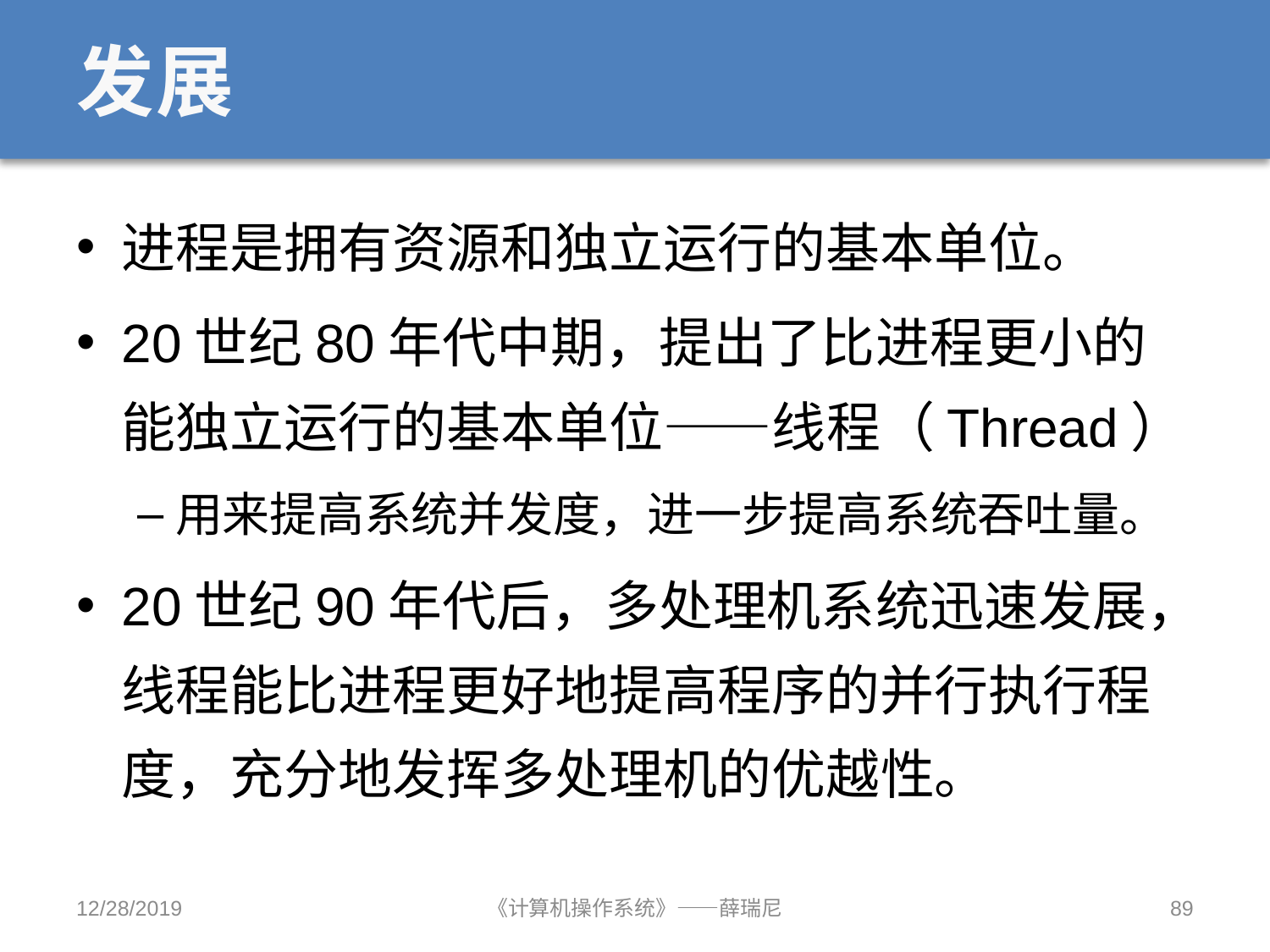

# 发展
进程是拥有资源和独立运行的基本单位。
20世纪80年代中期，提出了比进程更小的能独立运行的基本单位——线程（Thread）
用来提高系统并发度，进一步提高系统吞吐量。
20世纪90年代后，多处理机系统迅速发展，线程能比进程更好地提高程序的并行执行程度，充分地发挥多处理机的优越性。

12/28/2019
《计算机操作系统》——薛瑞尼
89